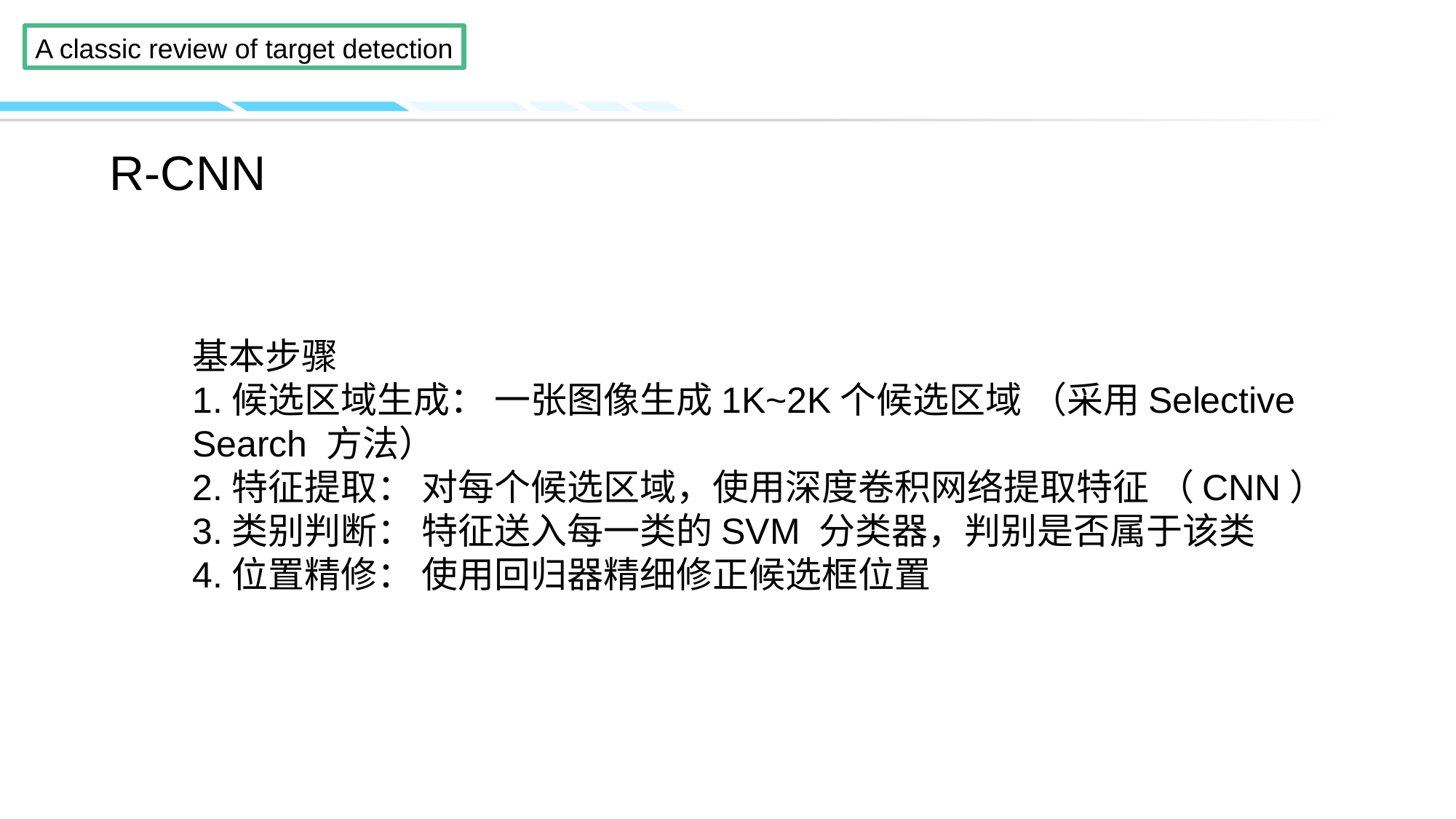

# R-CNN
基本步骤
1.候选区域生成： 一张图像生成1K~2K个候选区域 （采用Selective Search 方法）
2.特征提取： 对每个候选区域，使用深度卷积网络提取特征 （CNN）
3.类别判断： 特征送入每一类的SVM 分类器，判别是否属于该类
4.位置精修： 使用回归器精细修正候选框位置